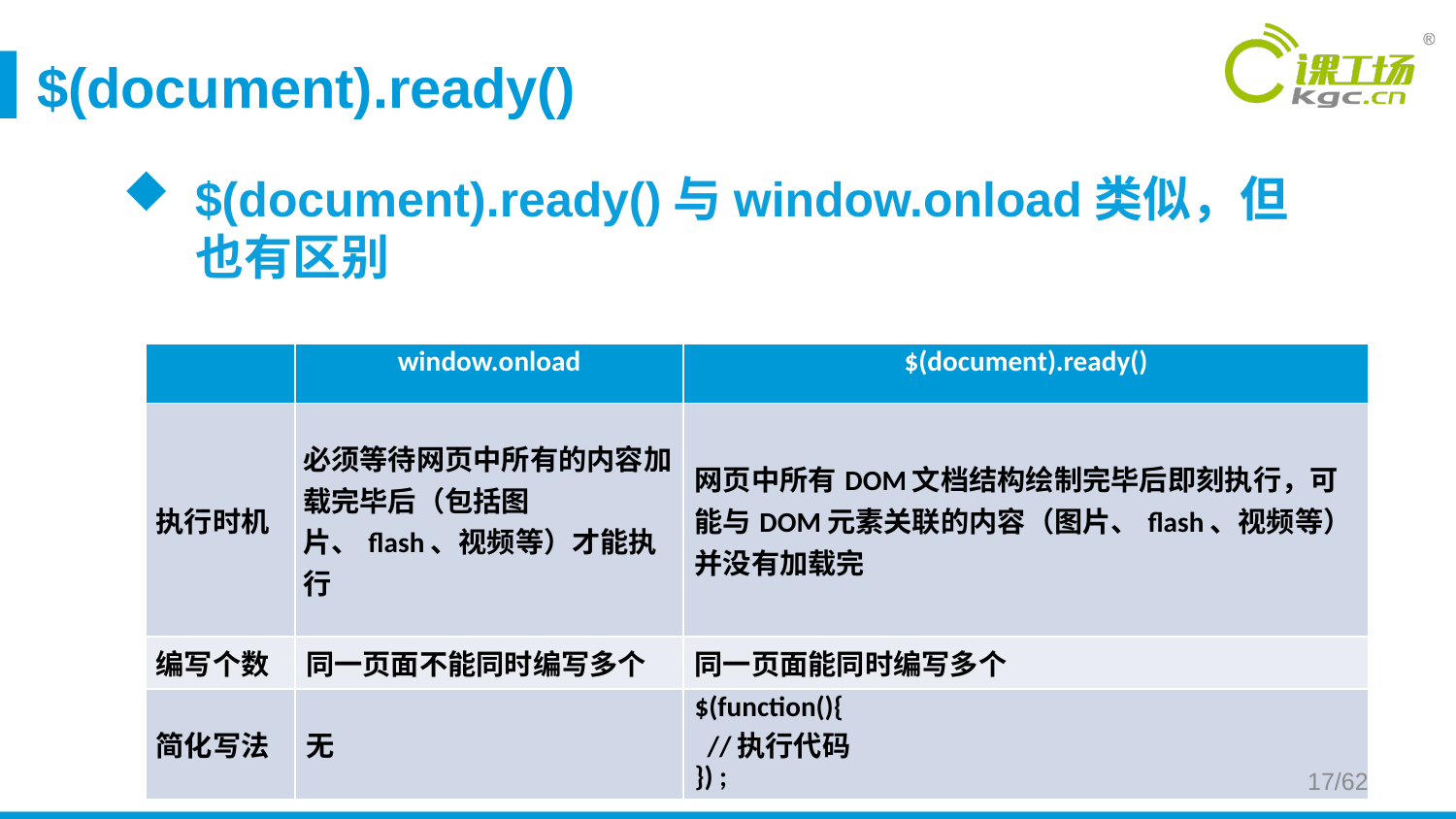

# $(document).ready()
$(document).ready()与window.onload类似，但也有区别
|  | window.onload | $(document).ready() |
| --- | --- | --- |
| 执行时机 | 必须等待网页中所有的内容加载完毕后（包括图片、flash、视频等）才能执行 | 网页中所有DOM文档结构绘制完毕后即刻执行，可能与DOM元素关联的内容（图片、flash、视频等）并没有加载完 |
| 编写个数 | 同一页面不能同时编写多个 | 同一页面能同时编写多个 |
| 简化写法 | 无 | $(function(){ //执行代码 }) ; |
17/62